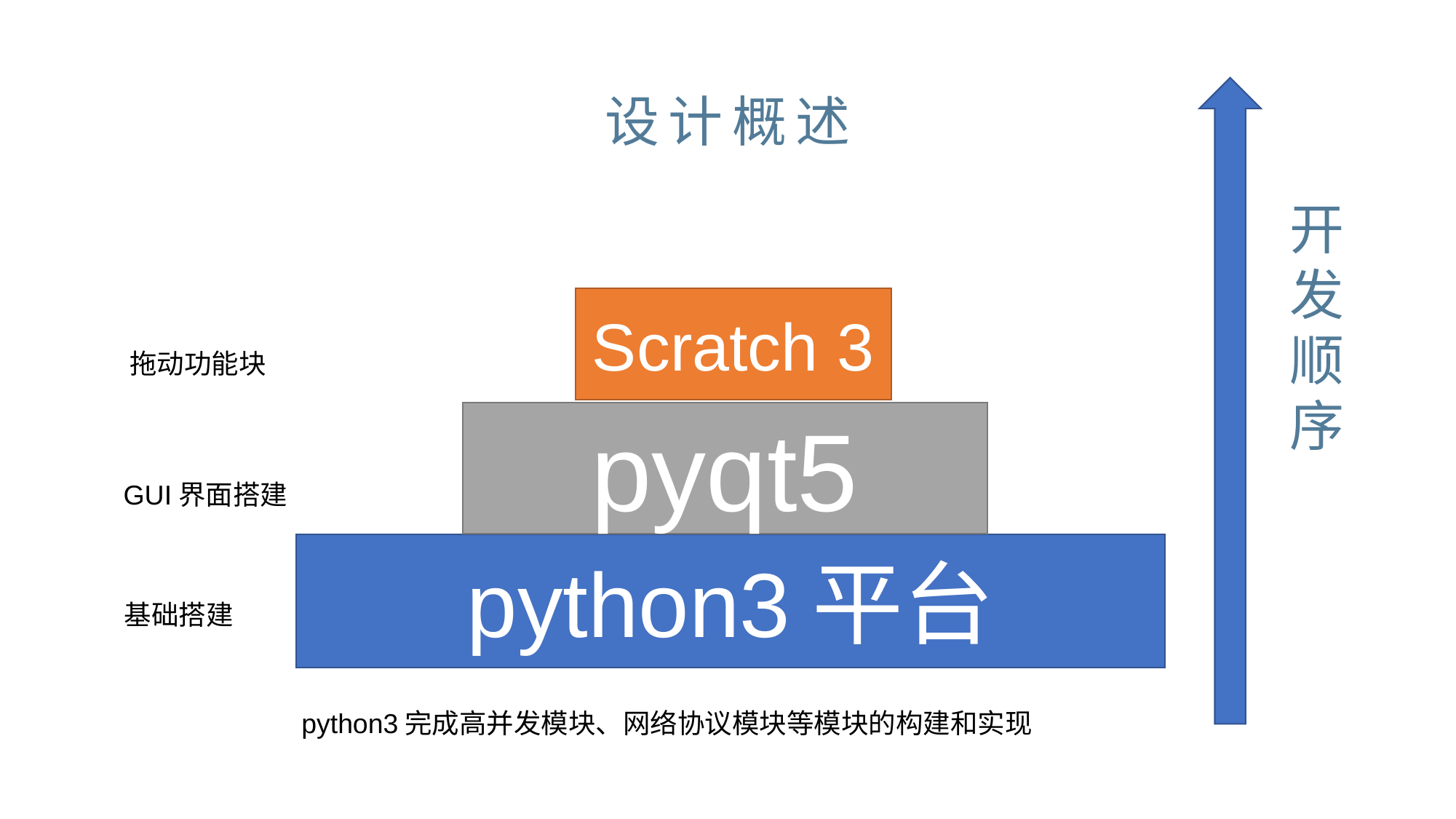

设计概述
开
发
顺
序
Scratch 3
拖动功能块
pyqt5
GUI界面搭建
python3平台
基础搭建
python3完成高并发模块、网络协议模块等模块的构建和实现